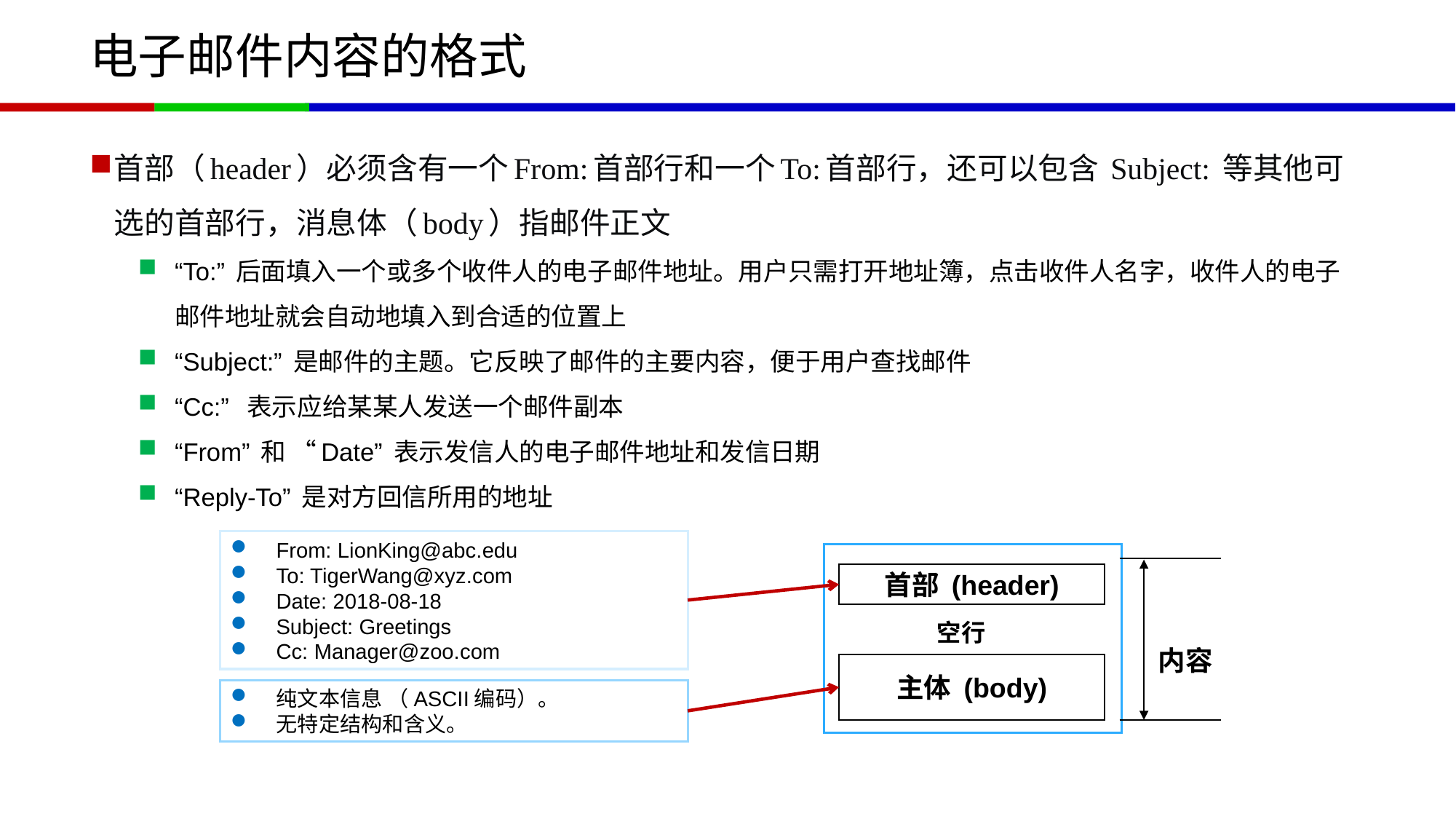

# 电子邮件内容的格式
首部（header）必须含有一个From:首部行和一个To:首部行，还可以包含 Subject: 等其他可选的首部行，消息体（body）指邮件正文
“To:” 后面填入一个或多个收件人的电子邮件地址。用户只需打开地址簿，点击收件人名字，收件人的电子邮件地址就会自动地填入到合适的位置上
“Subject:” 是邮件的主题。它反映了邮件的主要内容，便于用户查找邮件
“Cc:”  表示应给某某人发送一个邮件副本
“From” 和 “Date” 表示发信人的电子邮件地址和发信日期
“Reply-To” 是对方回信所用的地址
From: LionKing@abc.edu
To: TigerWang@xyz.com
Date: 2018-08-18
Subject: Greetings
Cc: Manager@zoo.com

首部 (header)
空行
内容
主体 (body)
纯文本信息 （ASCII编码）。
无特定结构和含义。
62